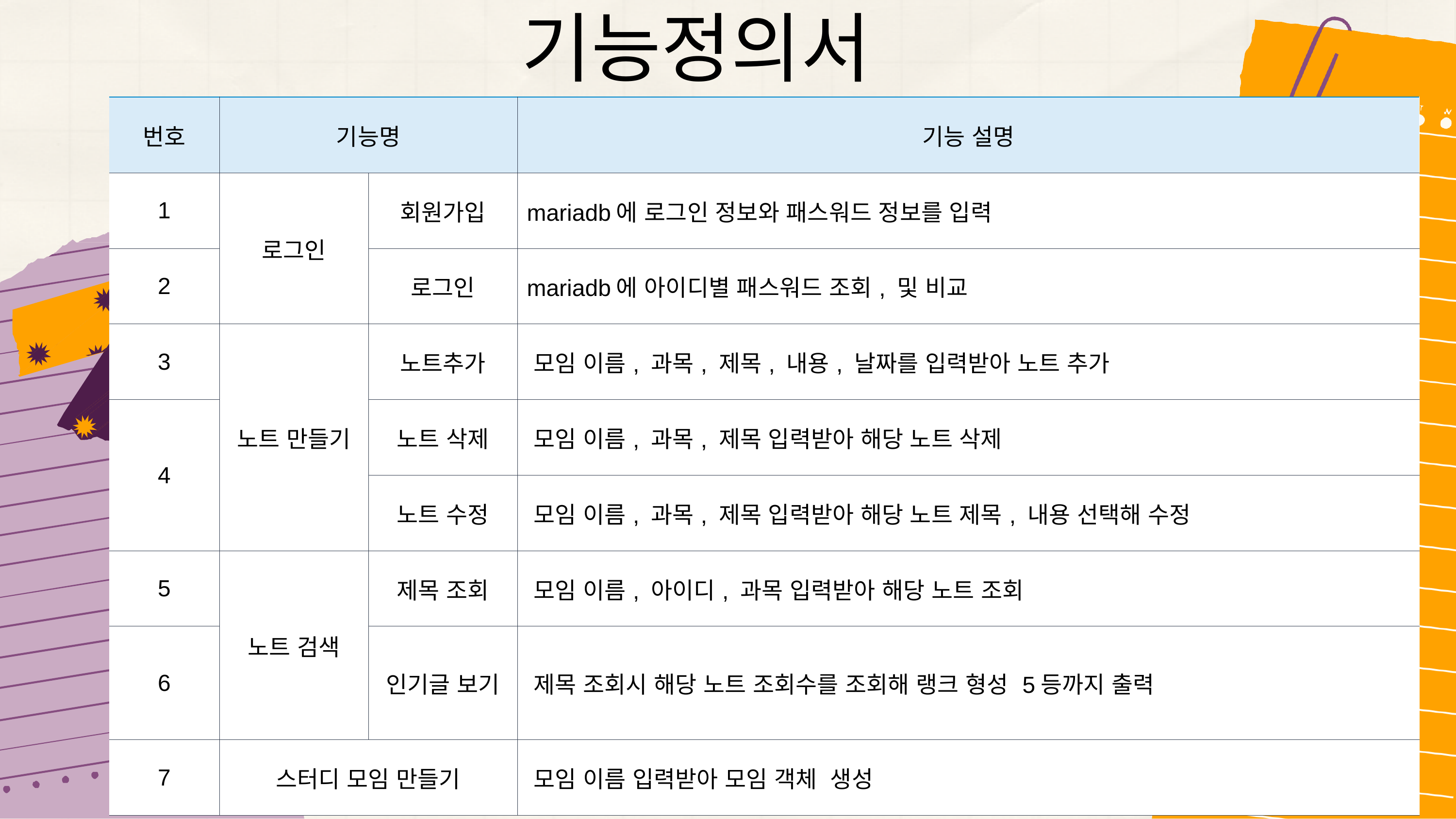

기능정의서

| 번호 | 기능명 |  | 기능 설명 |
| --- | --- | --- | --- |
| 1 | 로그인 | 회원가입 | mariadb에 로그인 정보와 패스워드 정보를 입력 |
| 2 |  | 로그인 | mariadb에 아이디별 패스워드 조회, 및 비교 |
| 3 | 노트 만들기 | 노트추가 | 모임 이름, 과목, 제목, 내용, 날짜를 입력받아 노트 추가 |
| 4 |  | 노트 삭제 | 모임 이름, 과목, 제목 입력받아 해당 노트 삭제 |
|  |  | 노트 수정 | 모임 이름, 과목, 제목 입력받아 해당 노트 제목, 내용 선택해 수정 |
| 5 | 노트 검색 | 제목 조회 | 모임 이름, 아이디, 과목 입력받아 해당 노트 조회 |
| 6 |  | 인기글 보기 | 제목 조회시 해당 노트 조회수를 조회해 랭크 형성 5등까지 출력 |
| 7 | 스터디 모임 만들기 |  | 모임 이름 입력받아 모임 객체 생성 |